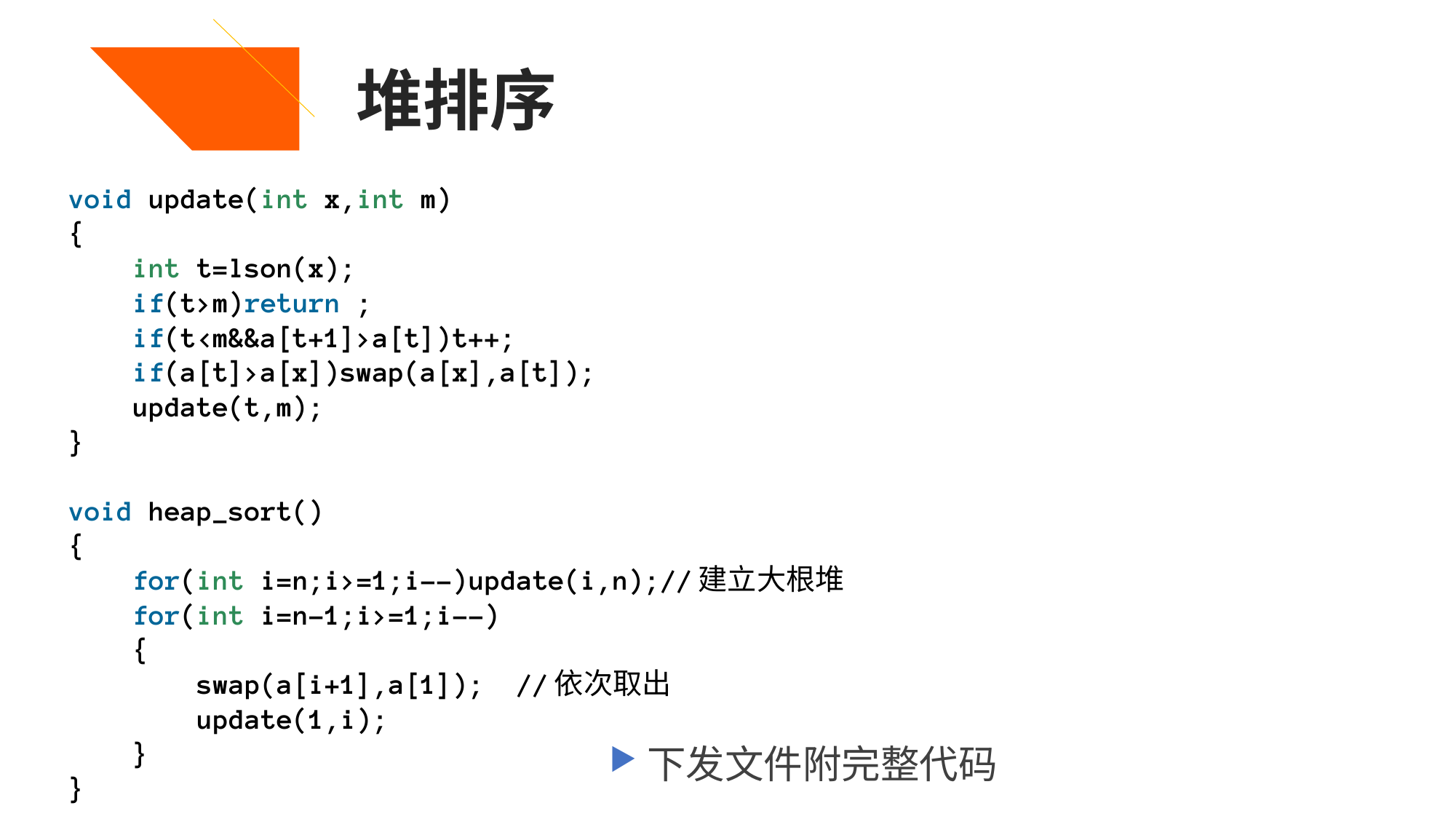

堆排序
void update(int x,int m)
{
    int t=lson(x);
    if(t>m)return ;
    if(t<m&&a[t+1]>a[t])t++;
    if(a[t]>a[x])swap(a[x],a[t]);
    update(t,m);
}

void heap_sort()
{
    for(int i=n;i>=1;i--)update(i,n);//建立大根堆
    for(int i=n-1;i>=1;i--)
    {
        swap(a[i+1],a[1]);  //依次取出
        update(1,i);
    }
}
下发文件附完整代码